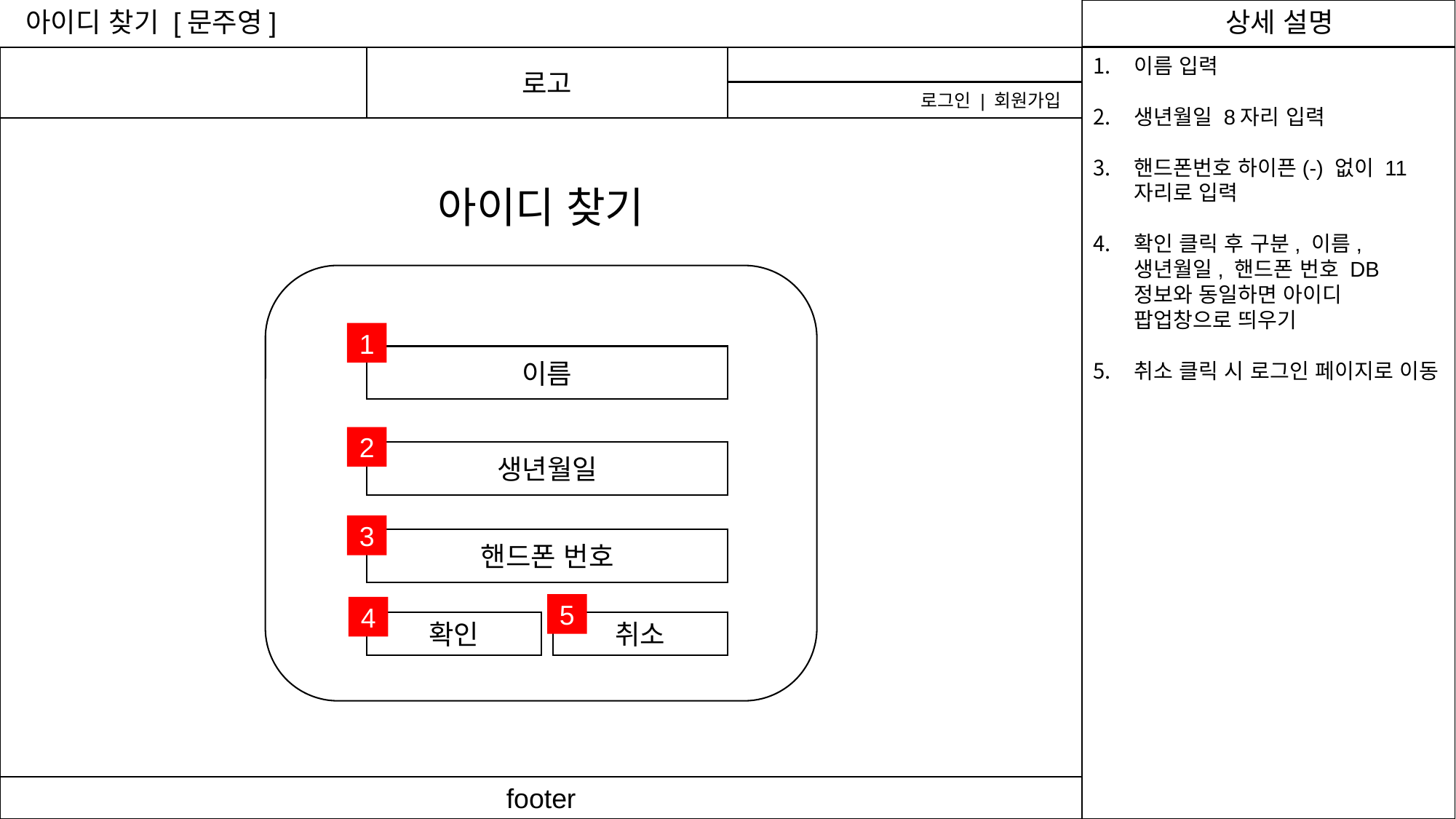

아이디 찾기 [문주영]

로고

이름 입력

생년월일 8자리 입력

핸드폰번호 하이픈(-) 없이 11자리로 입력

확인 클릭 후 구분, 이름, 생년월일, 핸드폰 번호 DB정보와 동일하면 아이디 팝업창으로 띄우기

취소 클릭 시 로그인 페이지로 이동

로그인 | 회원가입

아이디 찾기

1
이름
2
생년월일
3
핸드폰 번호
5
4
확인
취소
footer